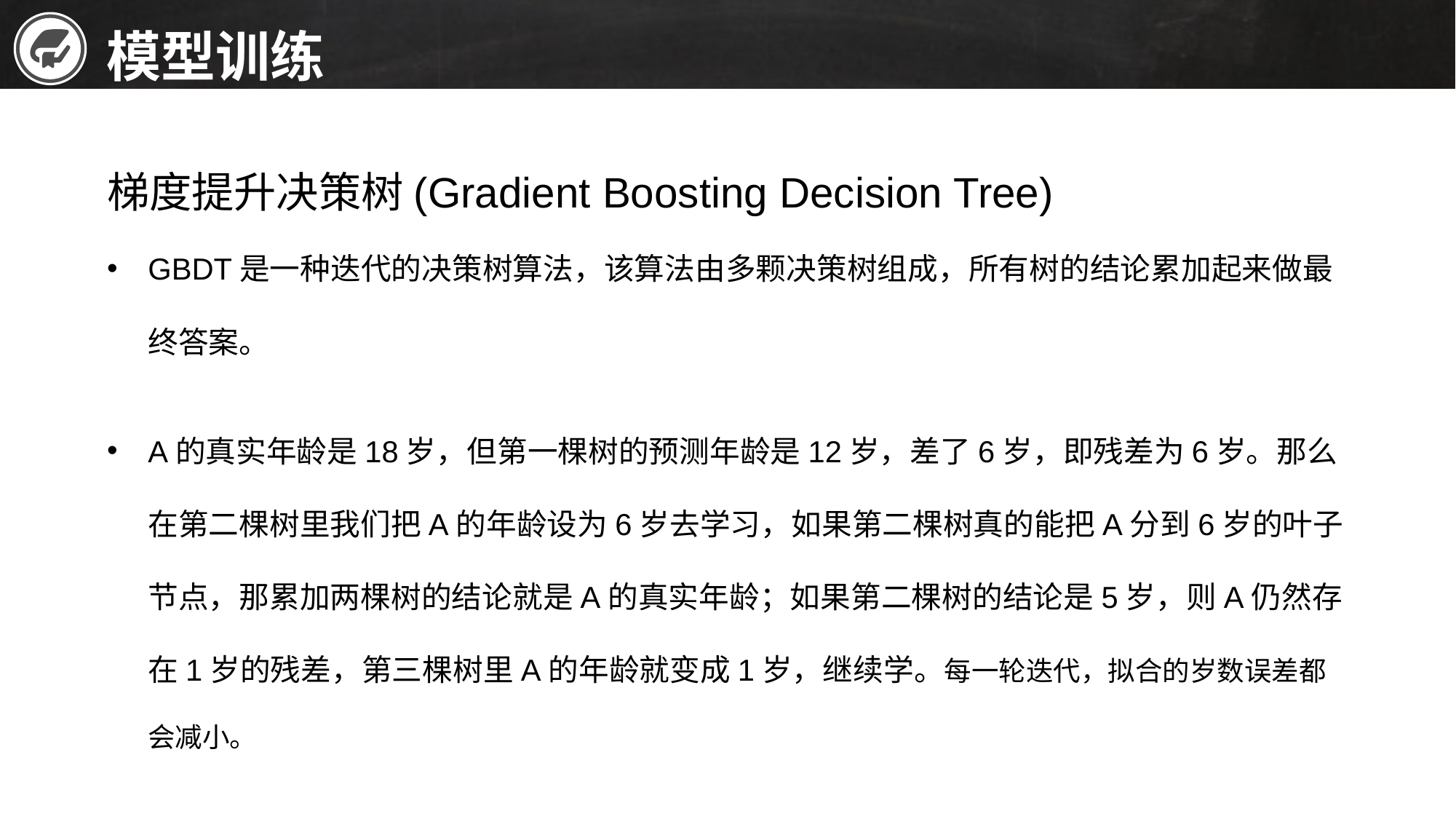

模型训练

梯度提升决策树(Gradient Boosting Decision Tree)
GBDT是一种迭代的决策树算法，该算法由多颗决策树组成，所有树的结论累加起来做最终答案。
A的真实年龄是18岁，但第一棵树的预测年龄是12岁，差了6岁，即残差为6岁。那么在第二棵树里我们把A的年龄设为6岁去学习，如果第二棵树真的能把A分到6岁的叶子节点，那累加两棵树的结论就是A的真实年龄；如果第二棵树的结论是5岁，则A仍然存在1岁的残差，第三棵树里A的年龄就变成1岁，继续学。每一轮迭代，拟合的岁数误差都会减小。